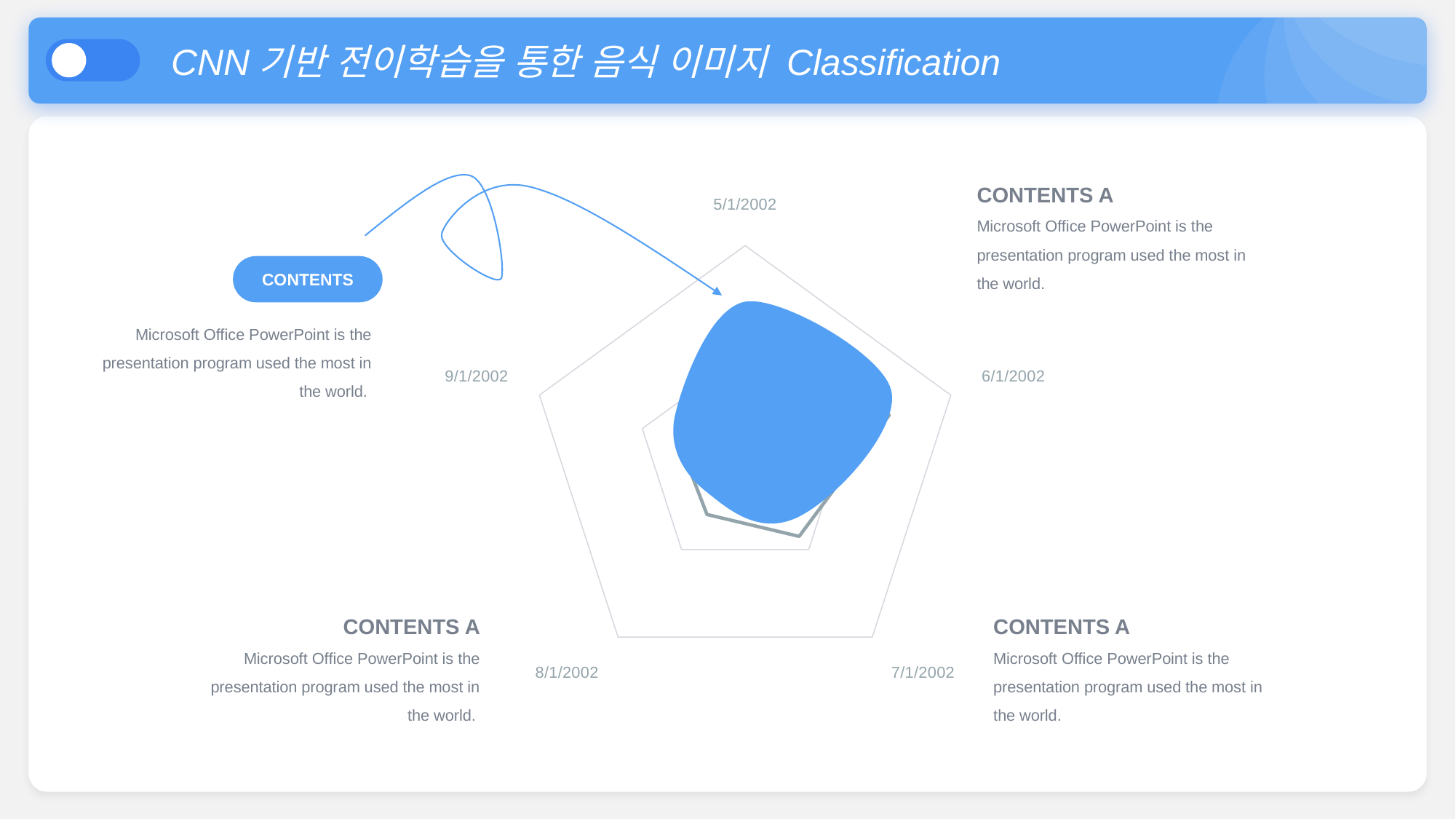

CNN기반 전이학습을 통한 음식 이미지 Classification

CONTENTS A
Microsoft Office PowerPoint is the presentation program used the most in the world.

### Chart

| Category | 계열 1 |
|---|---|
| 37377 | 25.0 |
| 37408 | 28.0 |
| 37438 | 17.0 |
| 37469 | 12.0 |
| 37500 | 13.0 |
CONTENTS

Microsoft Office PowerPoint is the presentation program used the most in the world.
CONTENTS A
Microsoft Office PowerPoint is the presentation program used the most in the world.
CONTENTS A
Microsoft Office PowerPoint is the presentation program used the most in the world.